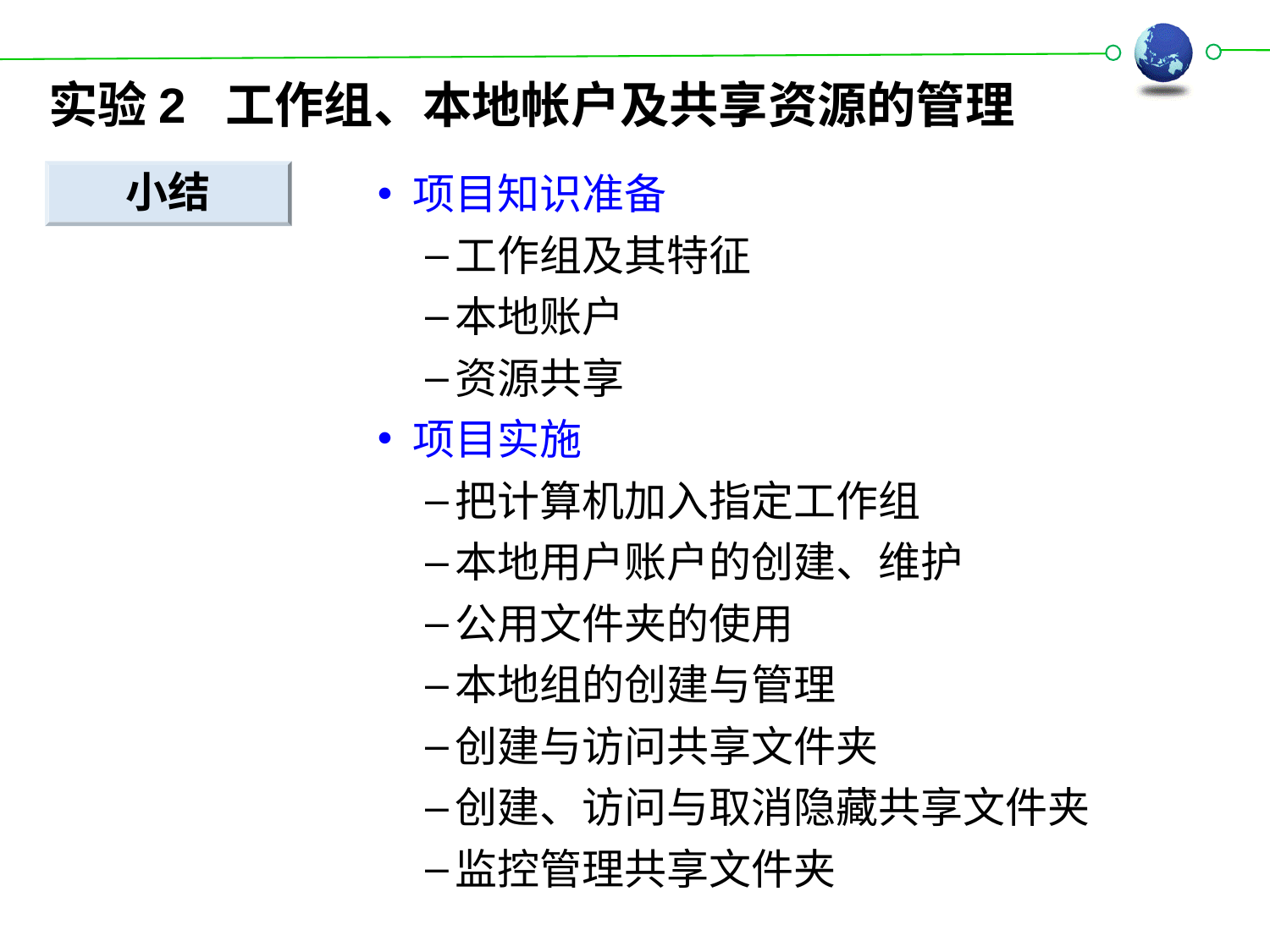

实验2  工作组、本地帐户及共享资源的管理
小结
项目知识准备
工作组及其特征
本地账户
资源共享
项目实施
把计算机加入指定工作组
本地用户账户的创建、维护
公用文件夹的使用
本地组的创建与管理
创建与访问共享文件夹
创建、访问与取消隐藏共享文件夹
监控管理共享文件夹